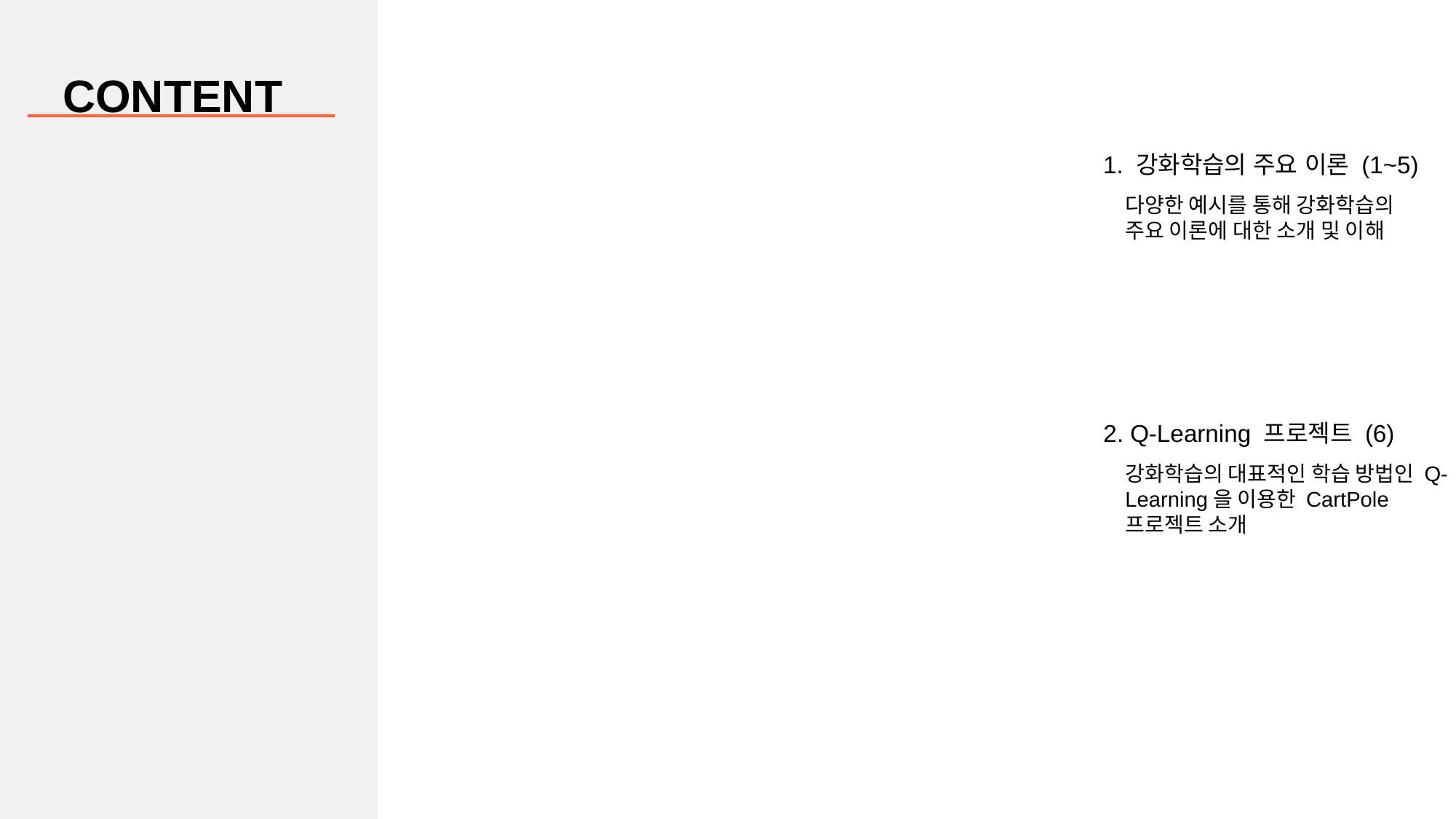

CONTENT

1. 강화학습의 주요 이론 (1~5)
다양한 예시를 통해 강화학습의 
주요 이론에 대한 소개 및 이해
2. Q-Learning 프로젝트 (6)

강화학습의 대표적인 학습 방법인 Q-Learning을 이용한 CartPole
프로젝트 소개